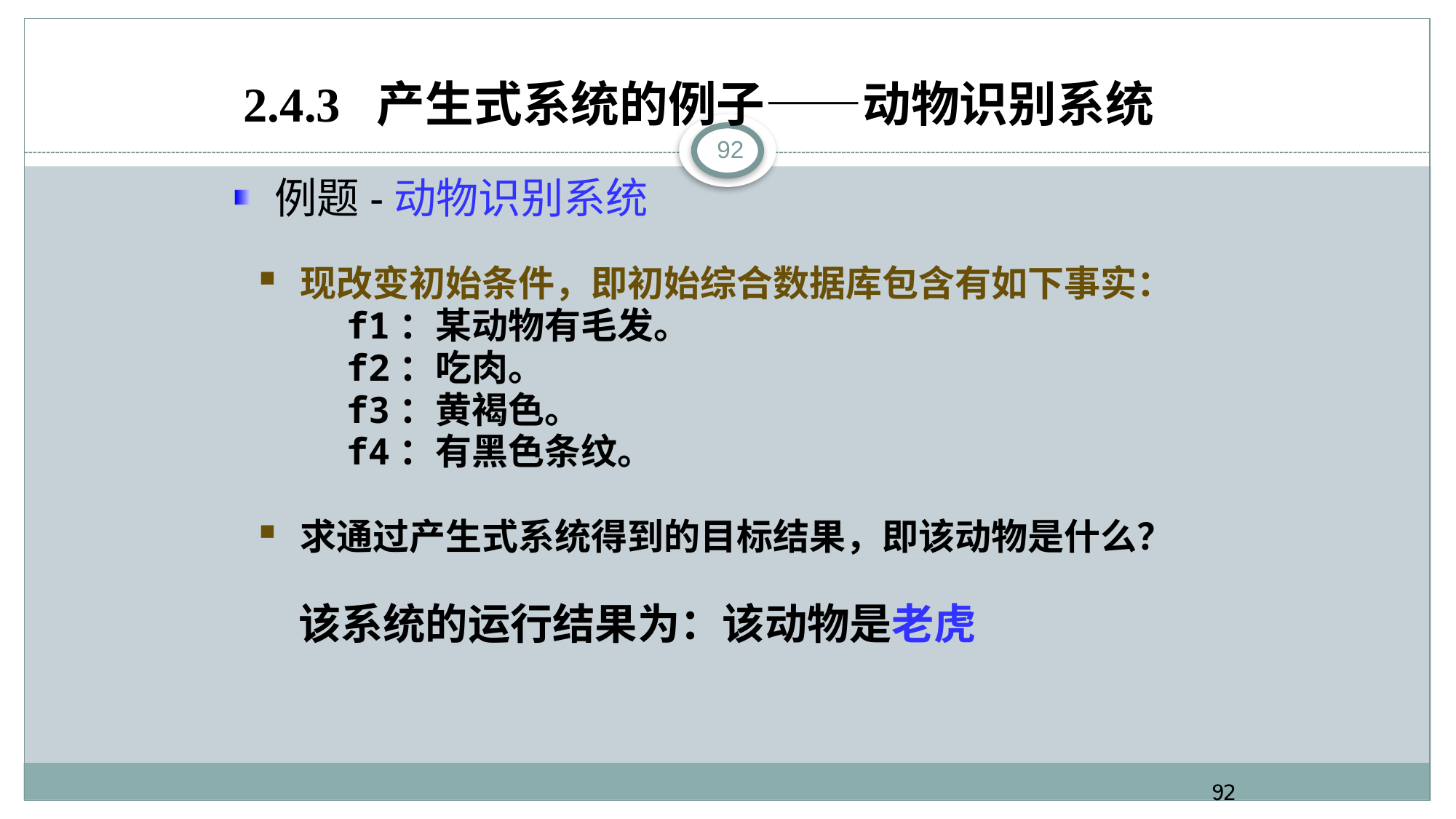

2.4.3  产生式系统的例子——动物识别系统
92
例题-动物识别系统

现改变初始条件，即初始综合数据库包含有如下事实：
    f1：某动物有毛发。
    f2：吃肉。
    f3：黄褐色。
    f4：有黑色条纹。

求通过产生式系统得到的目标结果，即该动物是什么？

   该系统的运行结果为：该动物是老虎

92